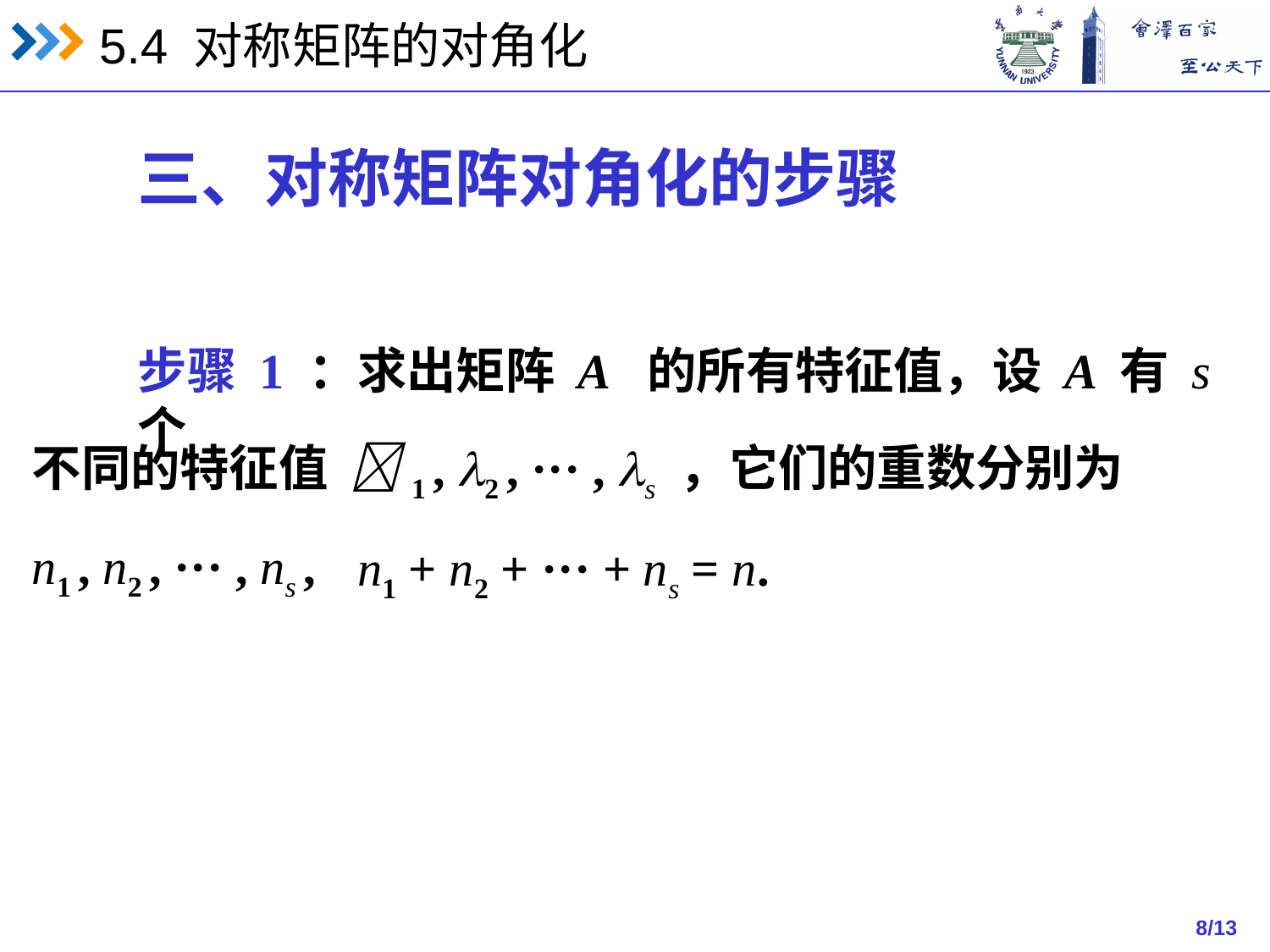

三、对称矩阵对角化的步骤
步骤 1 ：求出矩阵 A  的所有特征值，设 A 有 s  个
不同的特征值  λ1 , λ2 , ··· , λs ，它们的重数分别为
n1 , n2 , ··· , ns ,
n1 + n2 + ··· + ns = n.